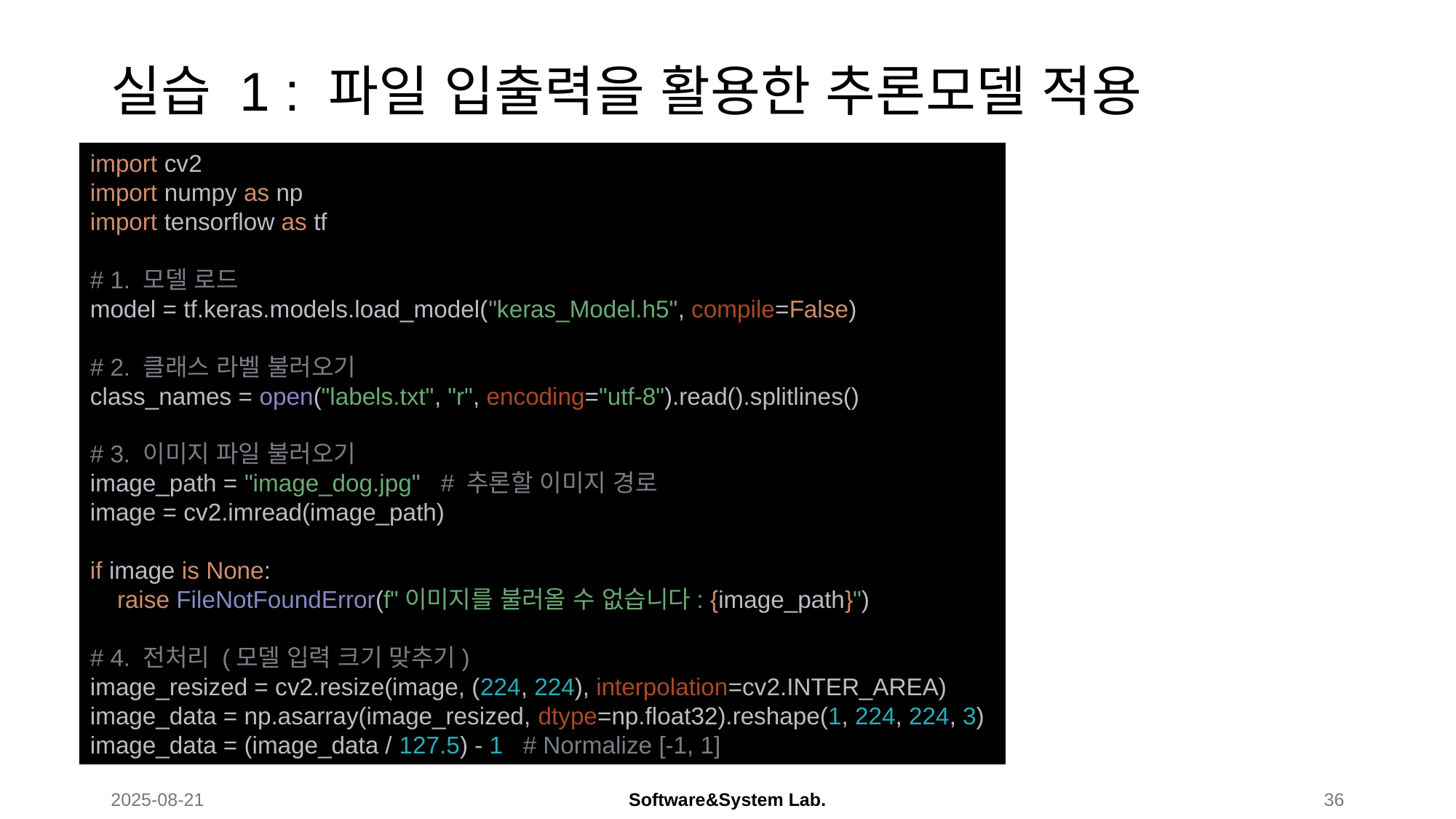

# 실습 1 : 파일 입출력을 활용한 추론모델 적용
import cv2
import numpy as np
import tensorflow as tf
# 1. 모델 로드
model = tf.keras.models.load_model("keras_Model.h5", compile=False)
# 2. 클래스 라벨 불러오기
class_names = open("labels.txt", "r", encoding="utf-8").read().splitlines()
# 3. 이미지 파일 불러오기
image_path = "image_dog.jpg"   # 추론할 이미지 경로
image = cv2.imread(image_path)
if image is None:
    raise FileNotFoundError(f"이미지를 불러올 수 없습니다: {image_path}")
# 4. 전처리 (모델 입력 크기 맞추기)
image_resized = cv2.resize(image, (224, 224), interpolation=cv2.INTER_AREA)
image_data = np.asarray(image_resized, dtype=np.float32).reshape(1, 224, 224, 3)
image_data = (image_data / 127.5) - 1   # Normalize [-1, 1]
2025-08-21
Software&System Lab.
36